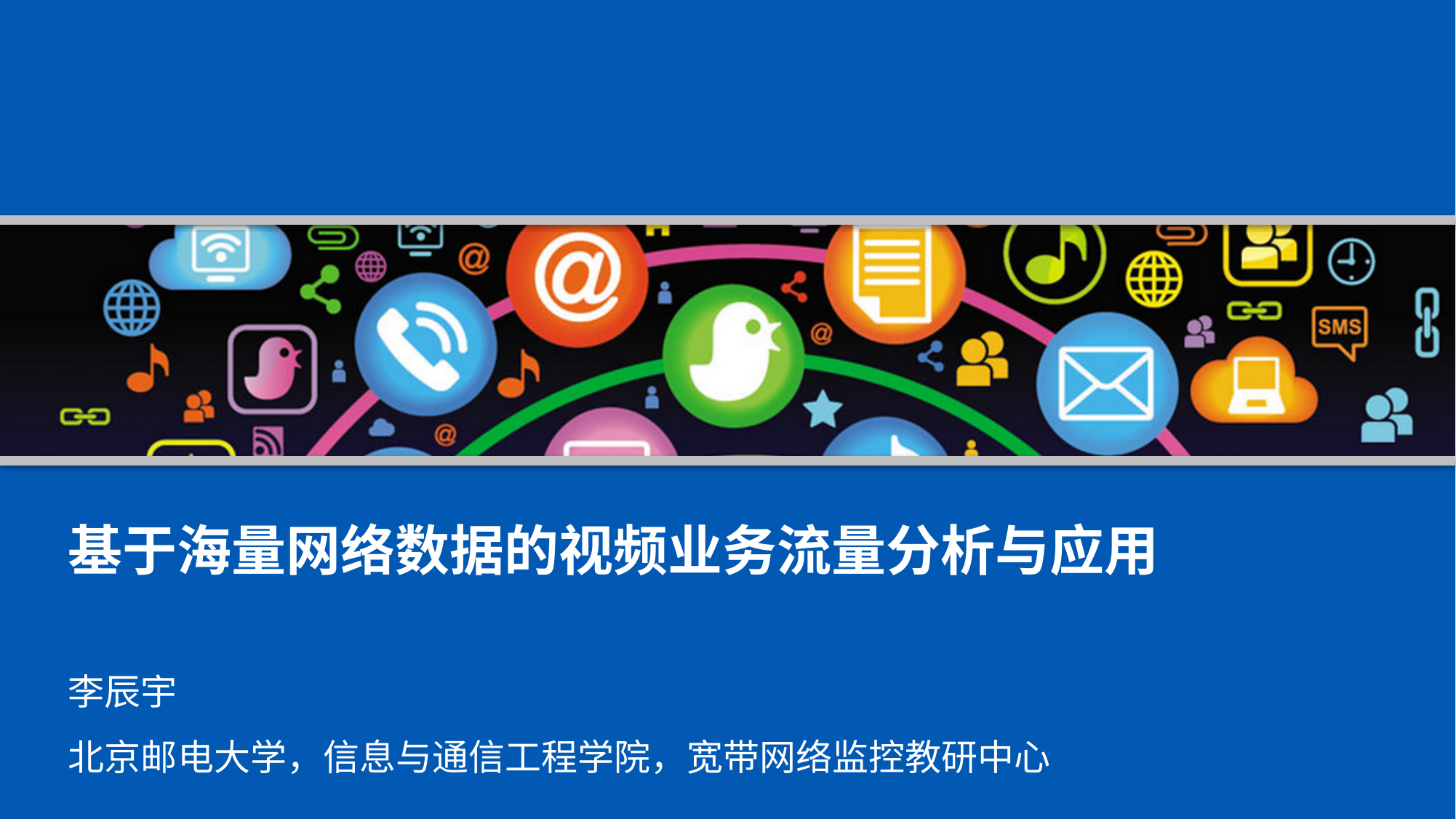

基于海量网络数据的视频业务流量分析与应用

李辰宇
北京邮电大学，信息与通信工程学院，宽带网络监控教研中心